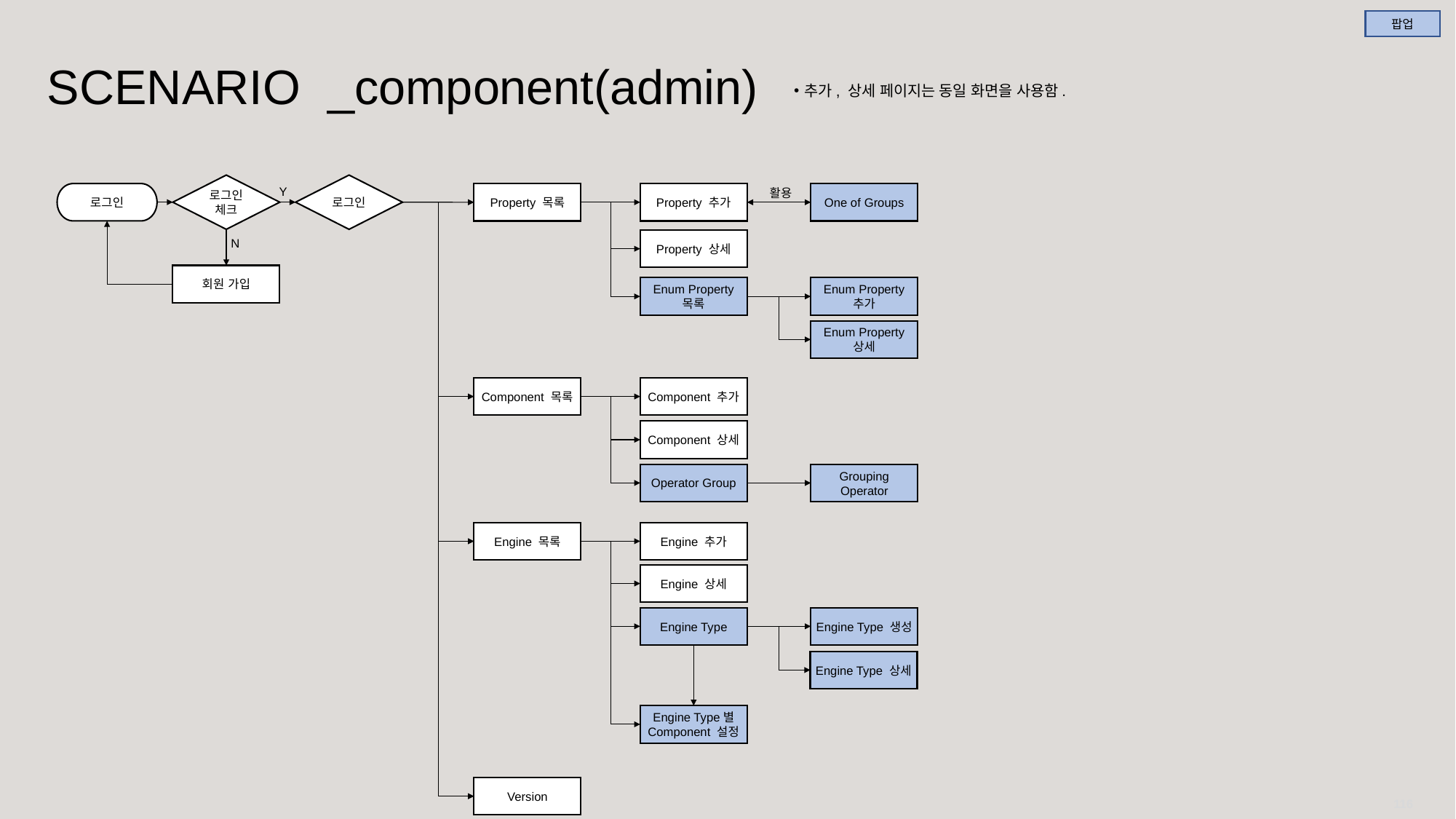

팝업
SCENARIO  _component(admin)
추가, 상세 페이지는 동일 화면을 사용함.
로그인
체크
로그인
Y
활용
로그인
Property 목록
Property 추가
One of Groups
Property 상세
N
회원 가입
Enum Property
목록
Enum Property
추가
Enum Property
상세
Component 목록
Component 추가
Component 상세
Operator Group
Grouping
Operator
Engine 목록
Engine 추가
Engine 상세
Engine Type
Engine Type 생성
Engine Type 상세
Engine Type별 Component 설정
Version